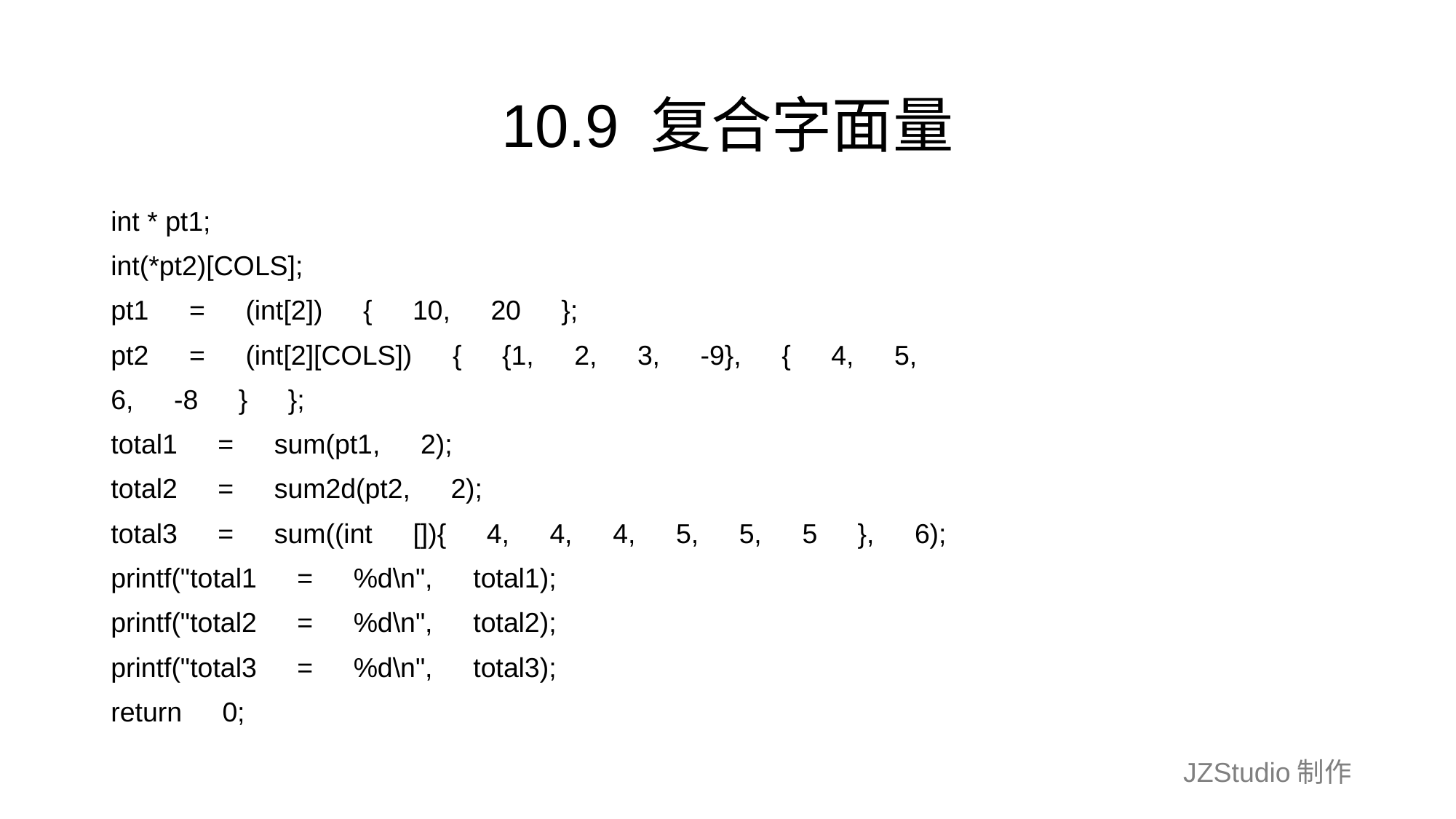

# 10.9 复合字面量
int * pt1;
int(*pt2)[COLS];
pt1　=　(int[2])　{　10,　20　};
pt2　=　(int[2][COLS])　{　{1,　2,　3,　-9},　{　4,　5,
6,　-8　}　};
total1　=　sum(pt1,　2);
total2　=　sum2d(pt2,　2);
total3　=　sum((int　[]){　4,　4,　4,　5,　5,　5　},　6);
printf("total1　=　%d\n",　total1);
printf("total2　=　%d\n",　total2);
printf("total3　=　%d\n",　total3);
return　0;